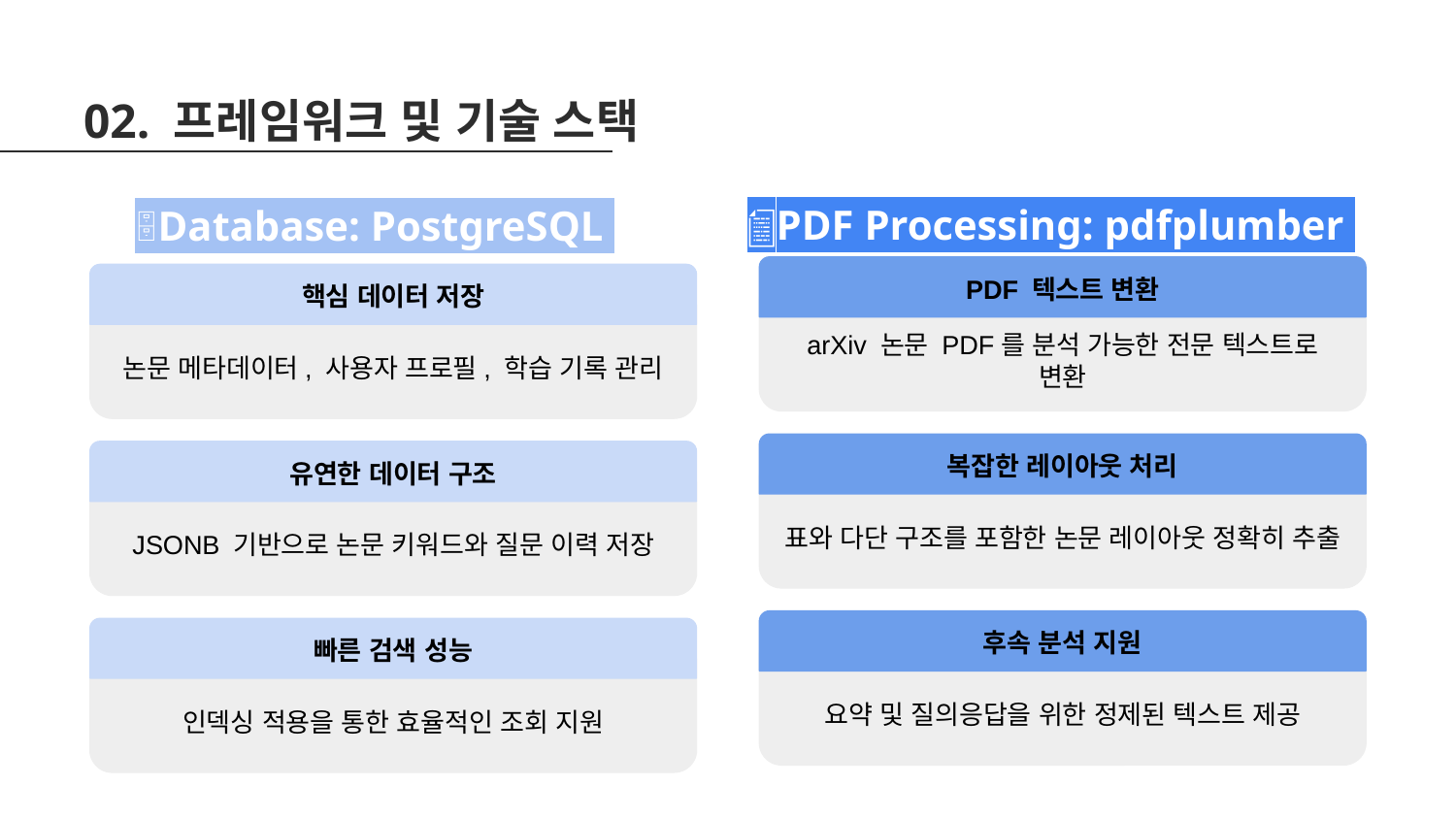

02. 프레임워크 및 기술 스택
📄PDF Processing: pdfplumber
🗄️Database: PostgreSQL
PDF 텍스트 변환
핵심 데이터 저장

arXiv 논문 PDF를 분석 가능한 전문 텍스트로 변환

논문 메타데이터, 사용자 프로필, 학습 기록 관리
복잡한 레이아웃 처리
유연한 데이터 구조

표와 다단 구조를 포함한 논문 레이아웃 정확히 추출

JSONB 기반으로 논문 키워드와 질문 이력 저장
후속 분석 지원
빠른 검색 성능

요약 및 질의응답을 위한 정제된 텍스트 제공

인덱싱 적용을 통한 효율적인 조회 지원